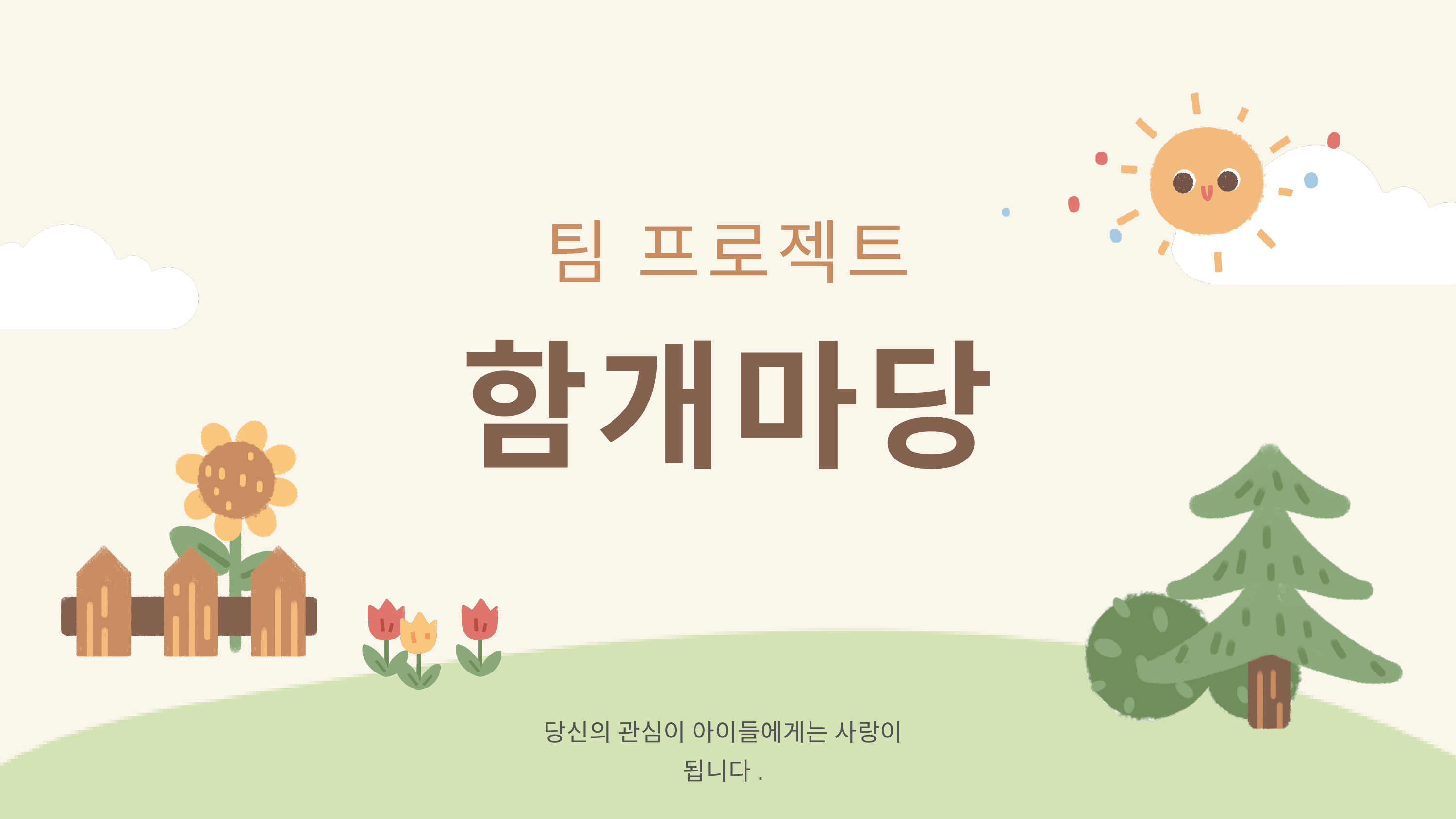

팀 프로젝트

함개마당

당신의 관심이 아이들에게는 사랑이 됩니다.